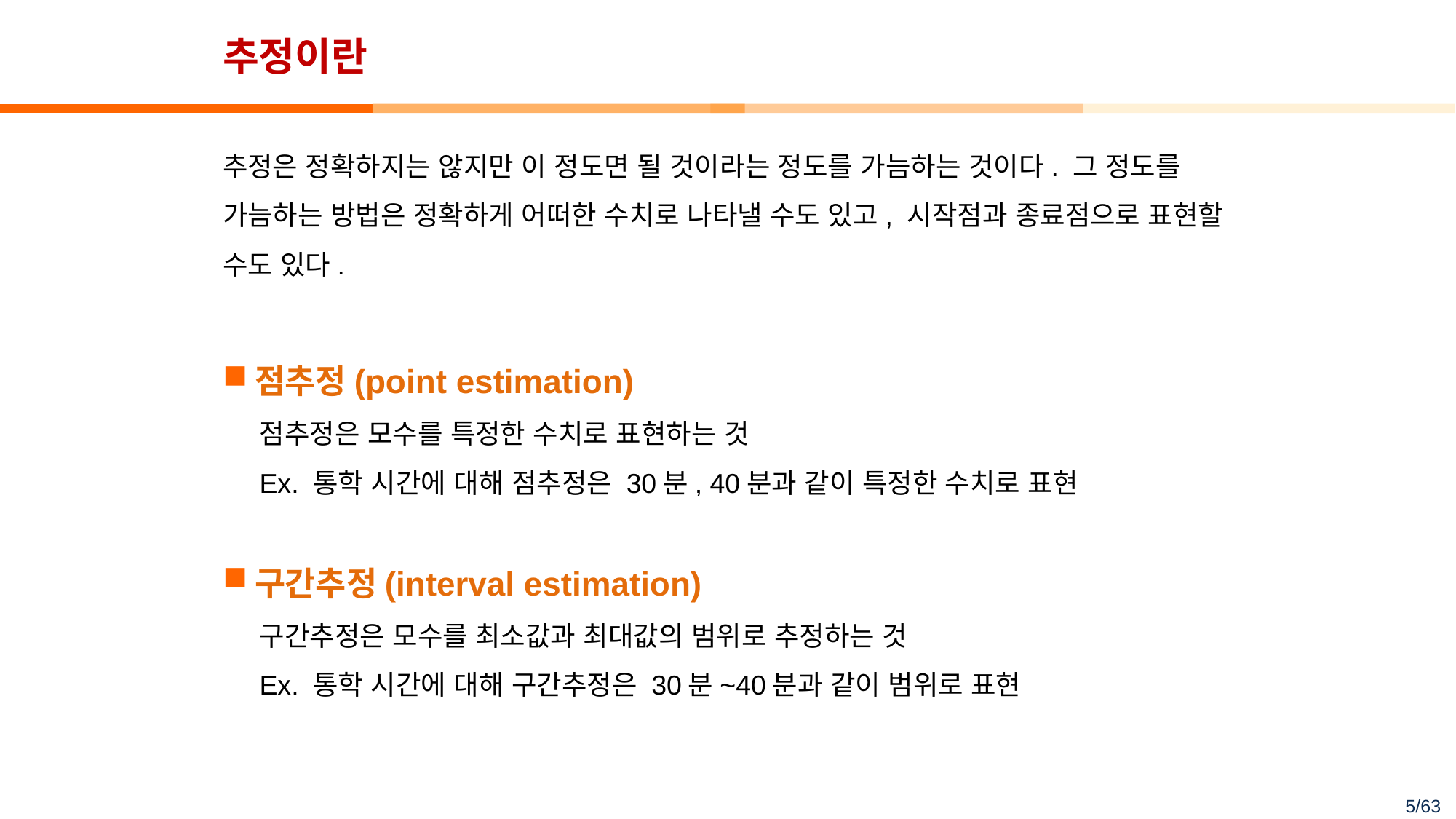

# 추정이란
추정은 정확하지는 않지만 이 정도면 될 것이라는 정도를 가늠하는 것이다. 그 정도를 가늠하는 방법은 정확하게 어떠한 수치로 나타낼 수도 있고, 시작점과 종료점으로 표현할 수도 있다.

점추정(point estimation)
점추정은 모수를 특정한 수치로 표현하는 것
Ex. 통학 시간에 대해 점추정은 30분, 40분과 같이 특정한 수치로 표현

구간추정(interval estimation)
구간추정은 모수를 최소값과 최대값의 범위로 추정하는 것
Ex. 통학 시간에 대해 구간추정은 30분~40분과 같이 범위로 표현